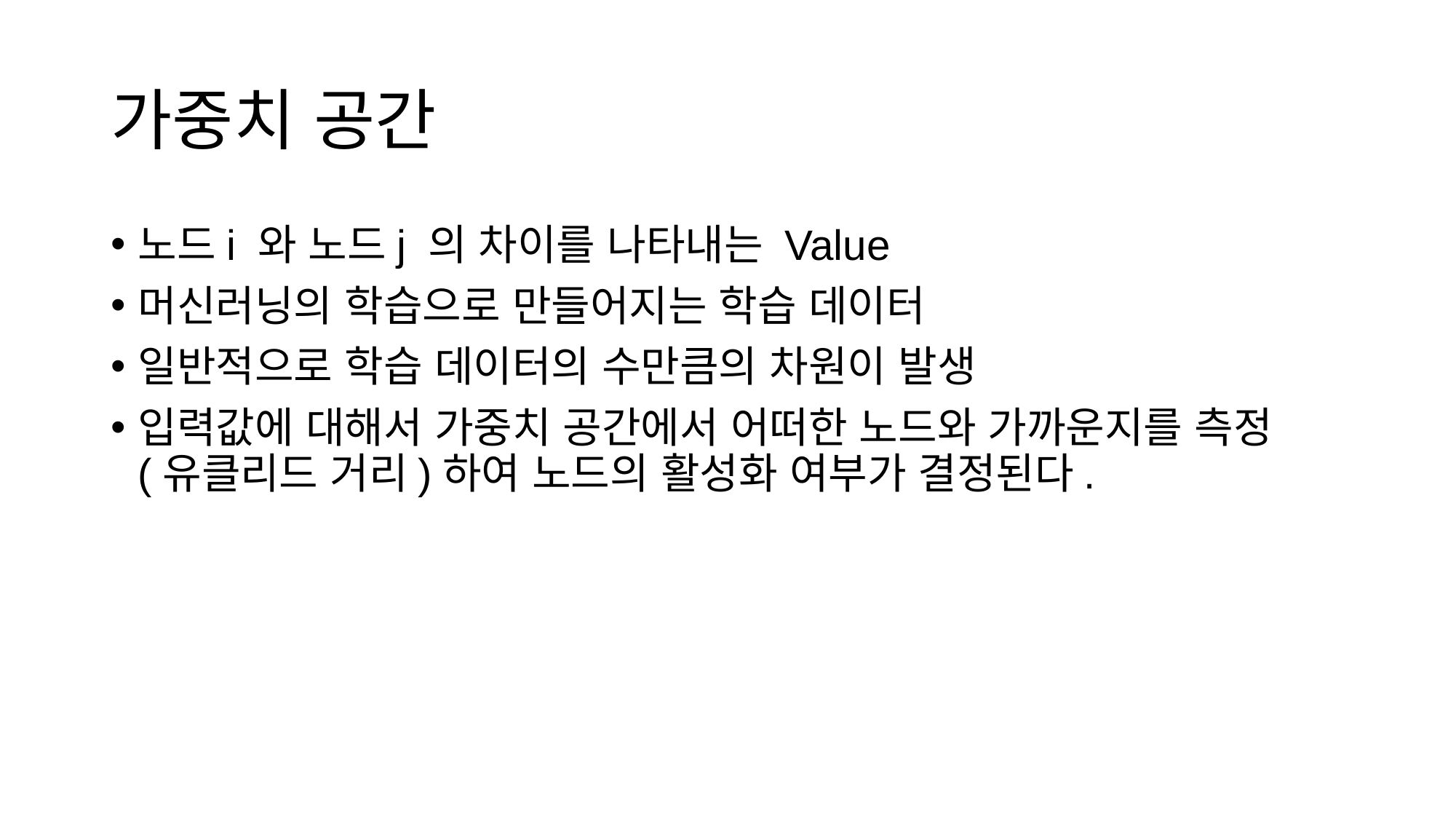

# 가중치 공간
노드i 와 노드j 의 차이를 나타내는 Value
머신러닝의 학습으로 만들어지는 학습 데이터
일반적으로 학습 데이터의 수만큼의 차원이 발생
입력값에 대해서 가중치 공간에서 어떠한 노드와 가까운지를 측정(유클리드 거리)하여 노드의 활성화 여부가 결정된다.